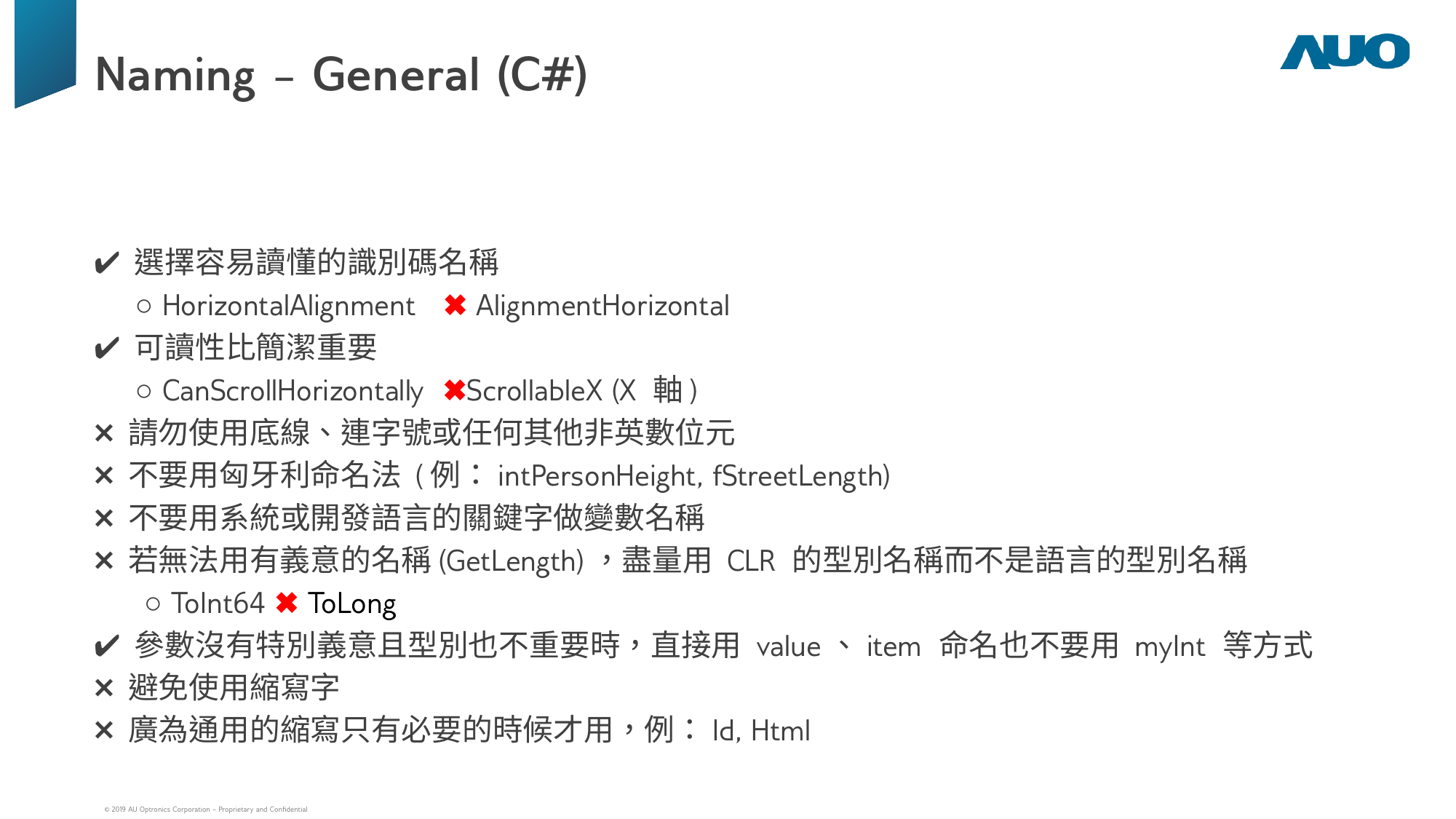

# Naming – General (C#)
✔️ 選擇容易讀懂的識別碼名稱
	○ HorizontalAlignment   ✖ AlignmentHorizontal
✔️ 可讀性比簡潔重要
	○ CanScrollHorizontally  ✖ScrollableX (X 軸)
❌ 請勿使用底線、連字號或任何其他非英數位元
❌ 不要用匈牙利命名法 (例：intPersonHeight, fStreetLength)
❌ 不要用系統或開發語言的關鍵字做變數名稱
❌ 若無法用有義意的名稱(GetLength)，盡量用 CLR 的型別名稱而不是語言的型別名稱
	 ○ ToInt64 ✖ ToLong
✔️ 參數沒有特別義意且型別也不重要時，直接用 value、item 命名也不要用 myInt 等方式
❌ 避免使用縮寫字
❌ 廣為通用的縮寫只有必要的時候才用，例：Id, Html